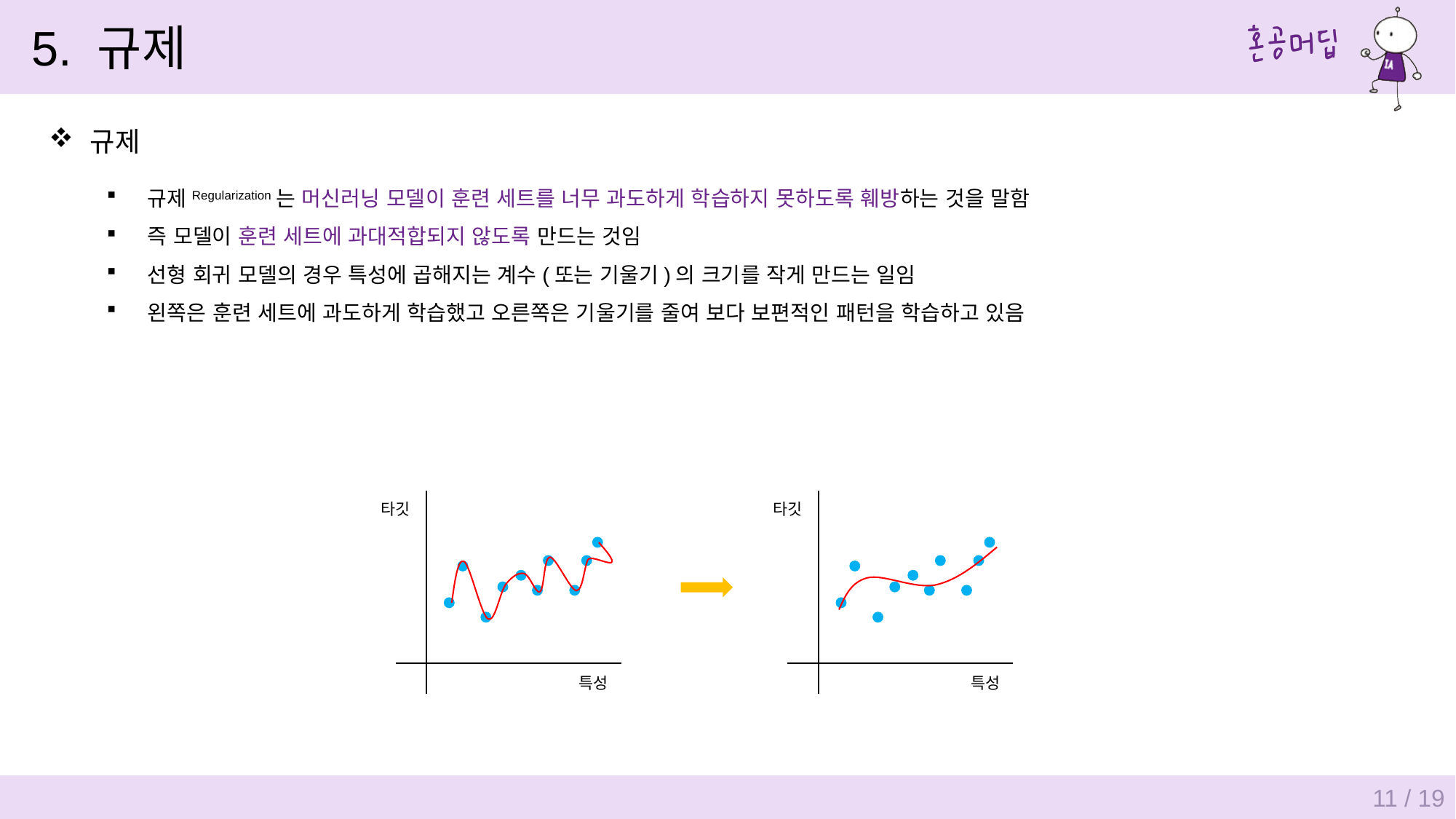

5. 규제
규제
규제Regularization는 머신러닝 모델이 훈련 세트를 너무 과도하게 학습하지 못하도록 훼방하는 것을 말함
즉 모델이 훈련 세트에 과대적합되지 않도록 만드는 것임
선형 회귀 모델의 경우 특성에 곱해지는 계수(또는 기울기)의 크기를 작게 만드는 일임
왼쪽은 훈련 세트에 과도하게 학습했고 오른쪽은 기울기를 줄여 보다 보편적인 패턴을 학습하고 있음
타깃

특성

타깃

특성

11 / 19